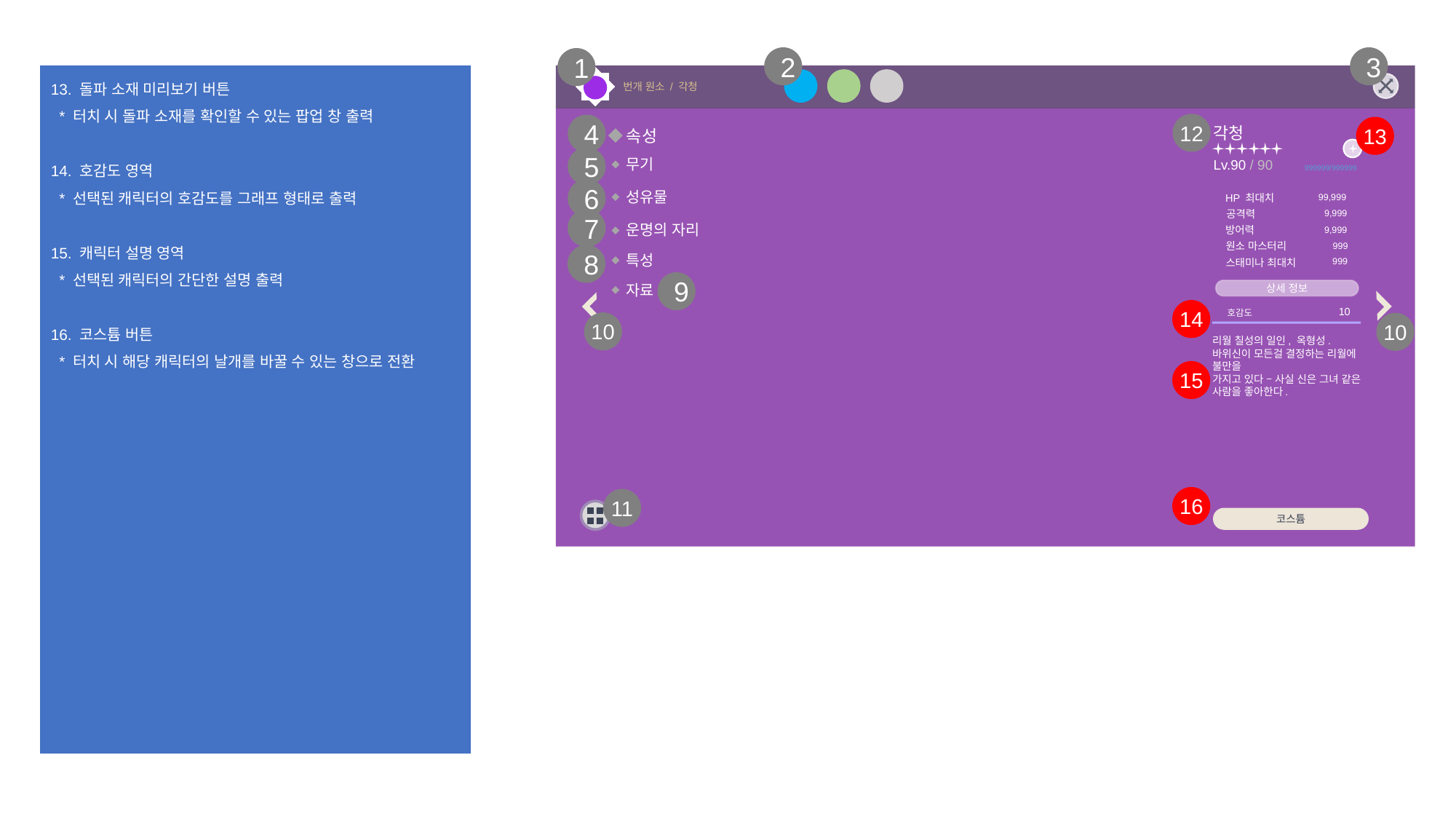

2
3
1
13. 돌파 소재 미리보기 버튼
  * 터치 시 돌파 소재를 확인할 수 있는 팝업 창 출력

14. 호감도 영역
  * 선택된 캐릭터의 호감도를 그래프 형태로 출력

15. 캐릭터 설명 영역
  * 선택된 캐릭터의 간단한 설명 출력

16. 코스튬 버튼
  * 터치 시 해당 캐릭터의 날개를 바꿀 수 있는 창으로 전환

번개 원소 / 각청

12
4
13
각청
속성

5
무기
Lv.90 / 90
999999/999999

6
성유물
HP 최대치
99,999

공격력
9,999
7
운명의 자리
방어력
9,999

원소 마스터리
999
8
특성
999
스태미나 최대치

9
자료
상세 정보

14
10
호감도
10
10

리월 칠성의 일인, 옥형성. 바위신이 모든걸 결정하는 리월에 불만을
가지고 있다 – 사실 신은 그녀 같은 사람을 좋아한다.
15
16
11

코스튬